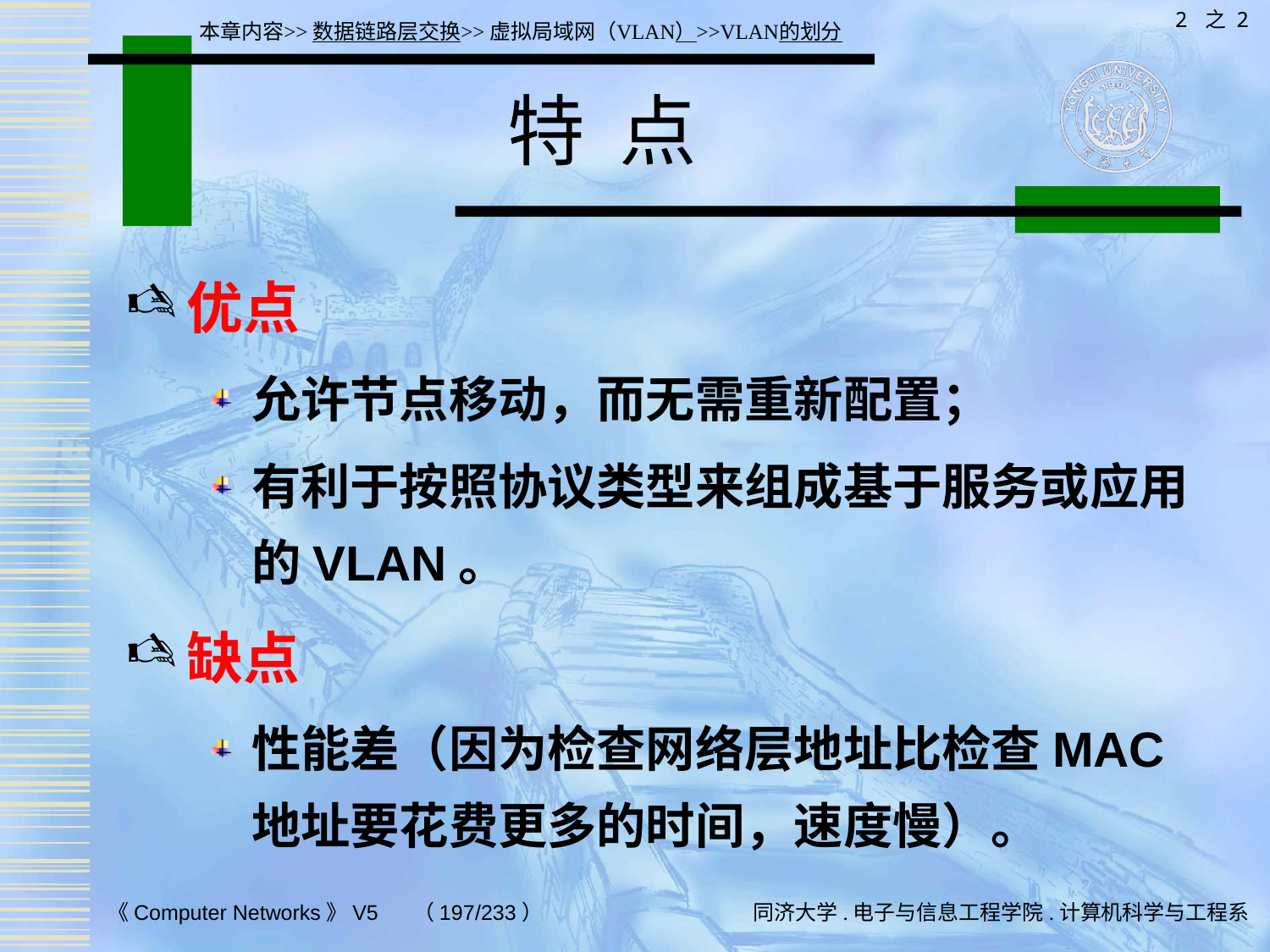

2 之 2
本章内容>>数据链路层交换>>虚拟局域网（VLAN）>>VLAN的划分
# 特  点
优点
允许节点移动，而无需重新配置；
有利于按照协议类型来组成基于服务或应用的VLAN。
缺点
性能差（因为检查网络层地址比检查MAC地址要花费更多的时间，速度慢）。